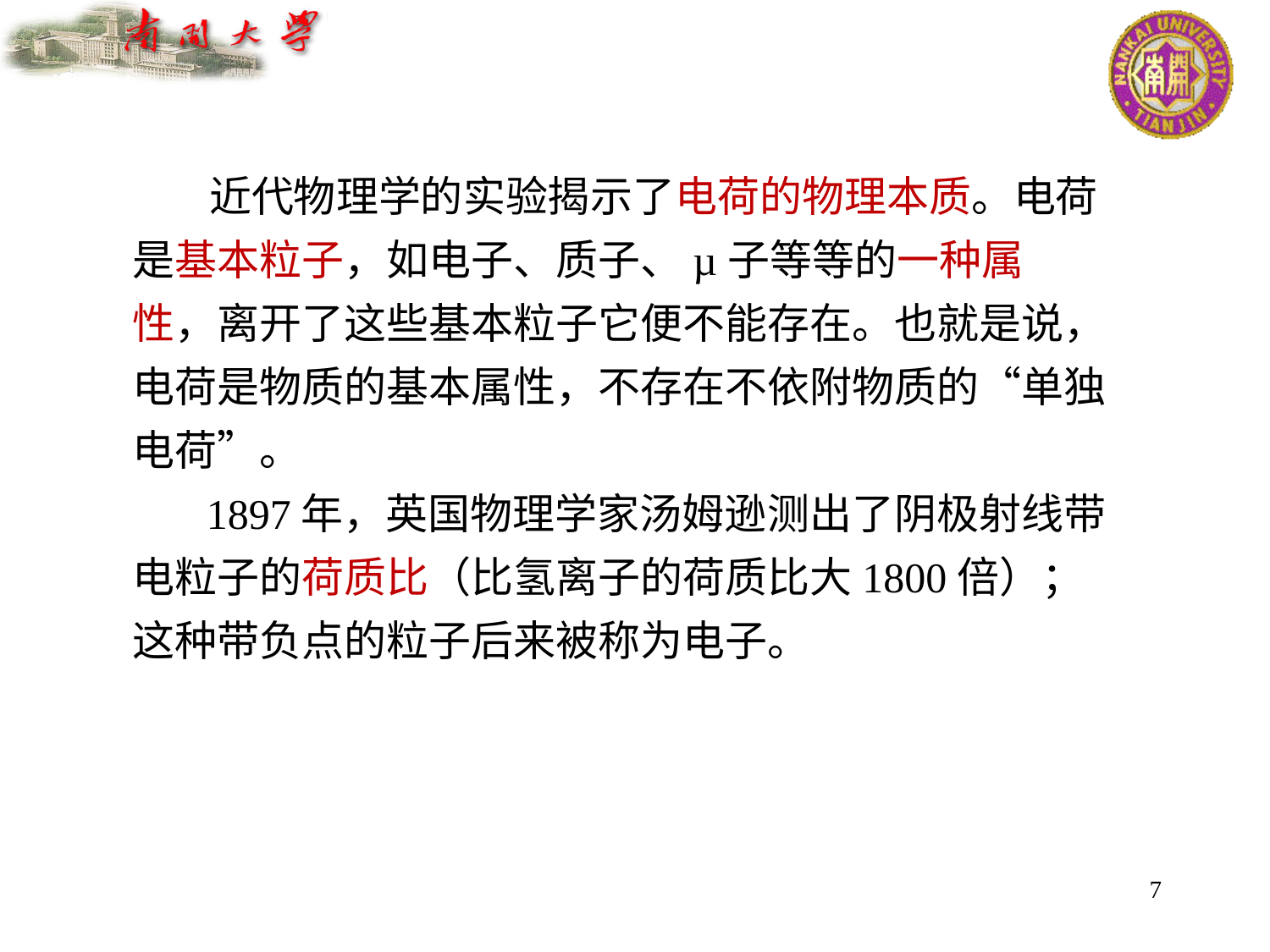

近代物理学的实验揭示了电荷的物理本质。电荷是基本粒子，如电子、质子、µ子等等的一种属性，离开了这些基本粒子它便不能存在。也就是说，电荷是物质的基本属性，不存在不依附物质的“单独电荷”。
       1897年，英国物理学家汤姆逊测出了阴极射线带电粒子的荷质比（比氢离子的荷质比大1800倍）；这种带负点的粒子后来被称为电子。
7